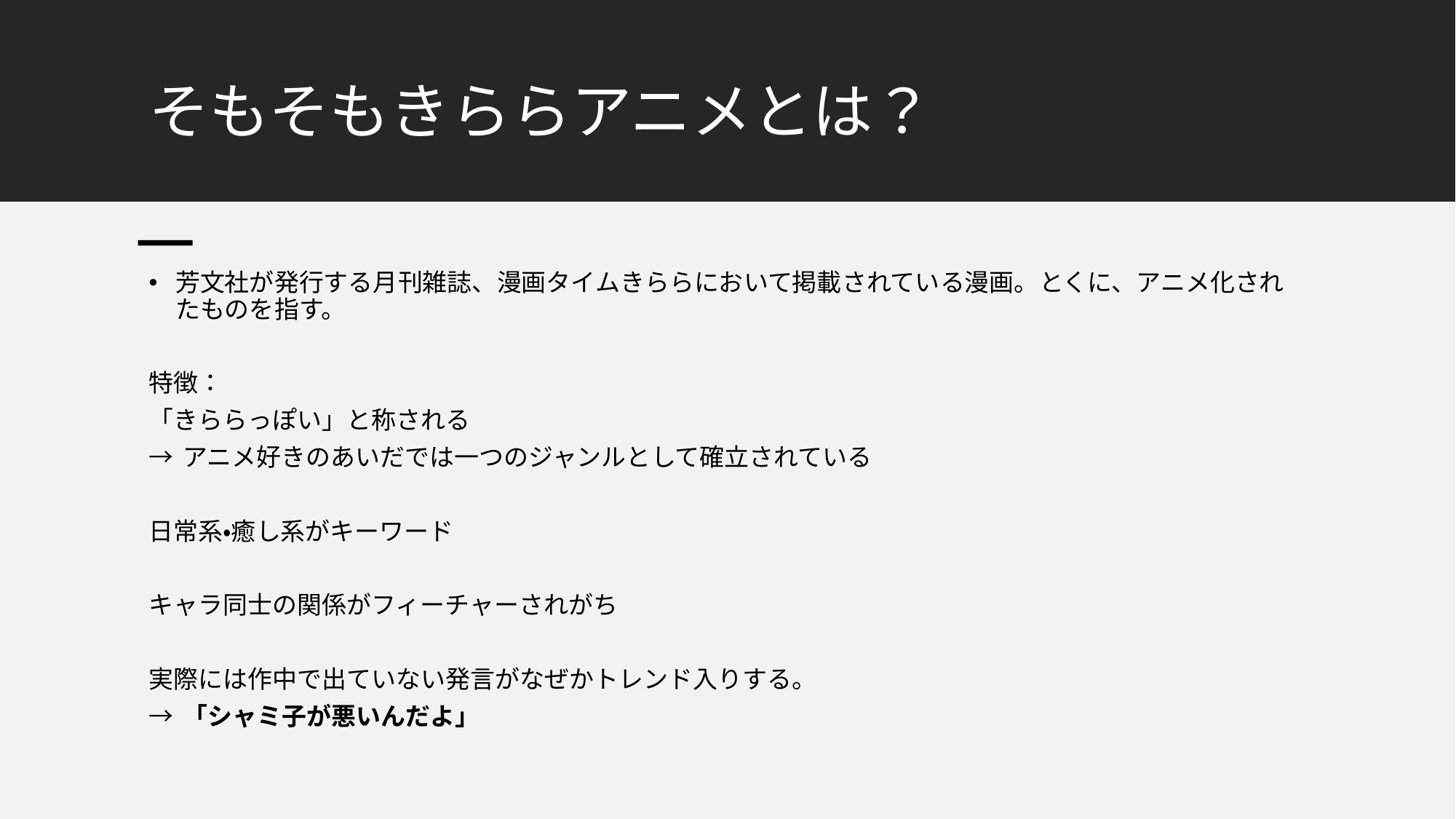

# そもそもきららアニメとは？

芳文社が発行する月刊雑誌、漫画タイムきららにおいて掲載されている漫画。とくに、アニメ化されたものを指す。

特徴：
「きららっぽい」と称される
→ アニメ好きのあいだでは一つのジャンルとして確立されている

日常系・癒し系がキーワード

キャラ同士の関係がフィーチャーされがち

実際には作中で出ていない発言がなぜかトレンド入りする。
→ 「シャミ子が悪いんだよ」